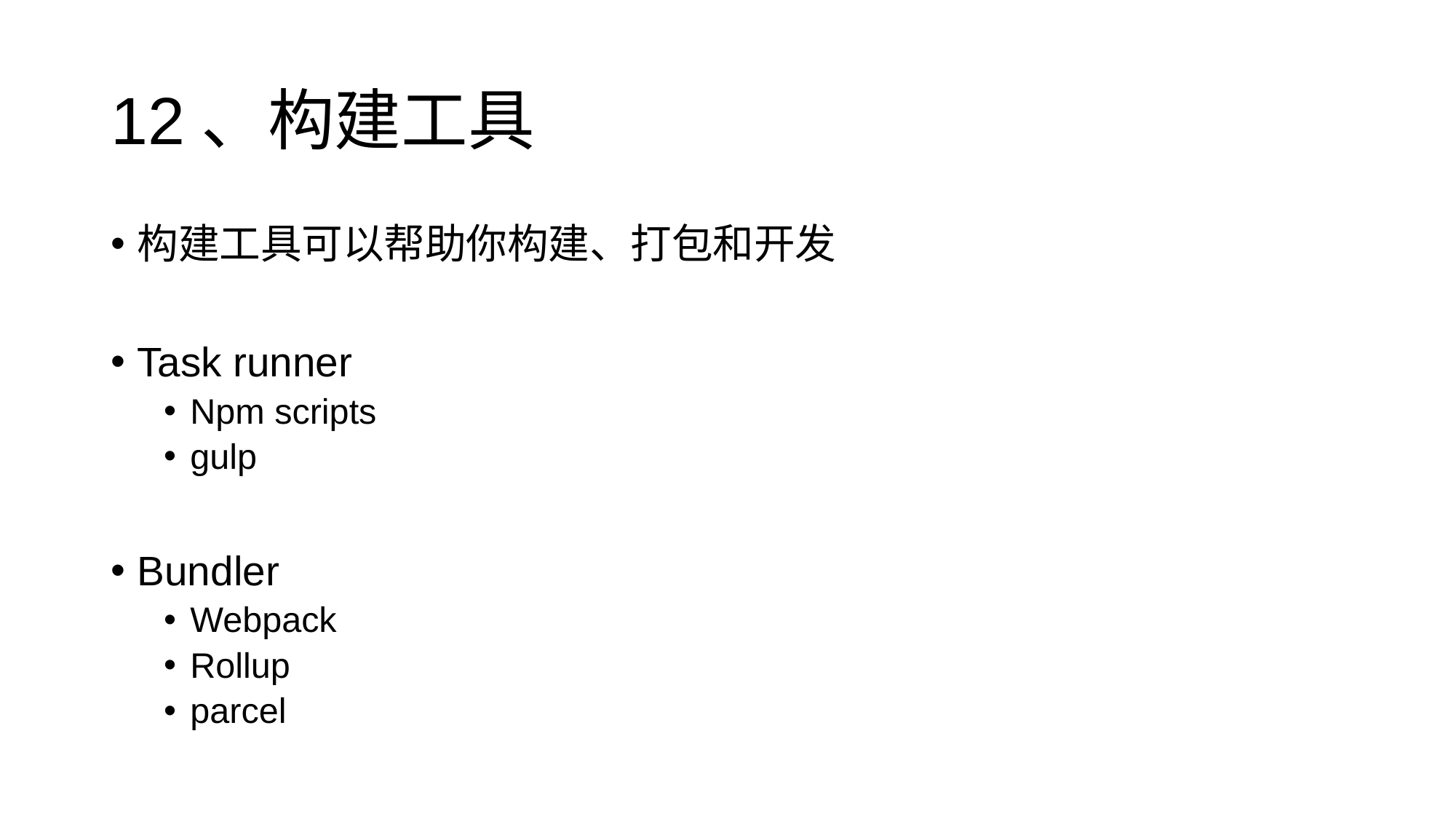

# 12、构建工具
构建工具可以帮助你构建、打包和开发

Task runner
Npm scripts
gulp

Bundler
Webpack
Rollup
parcel